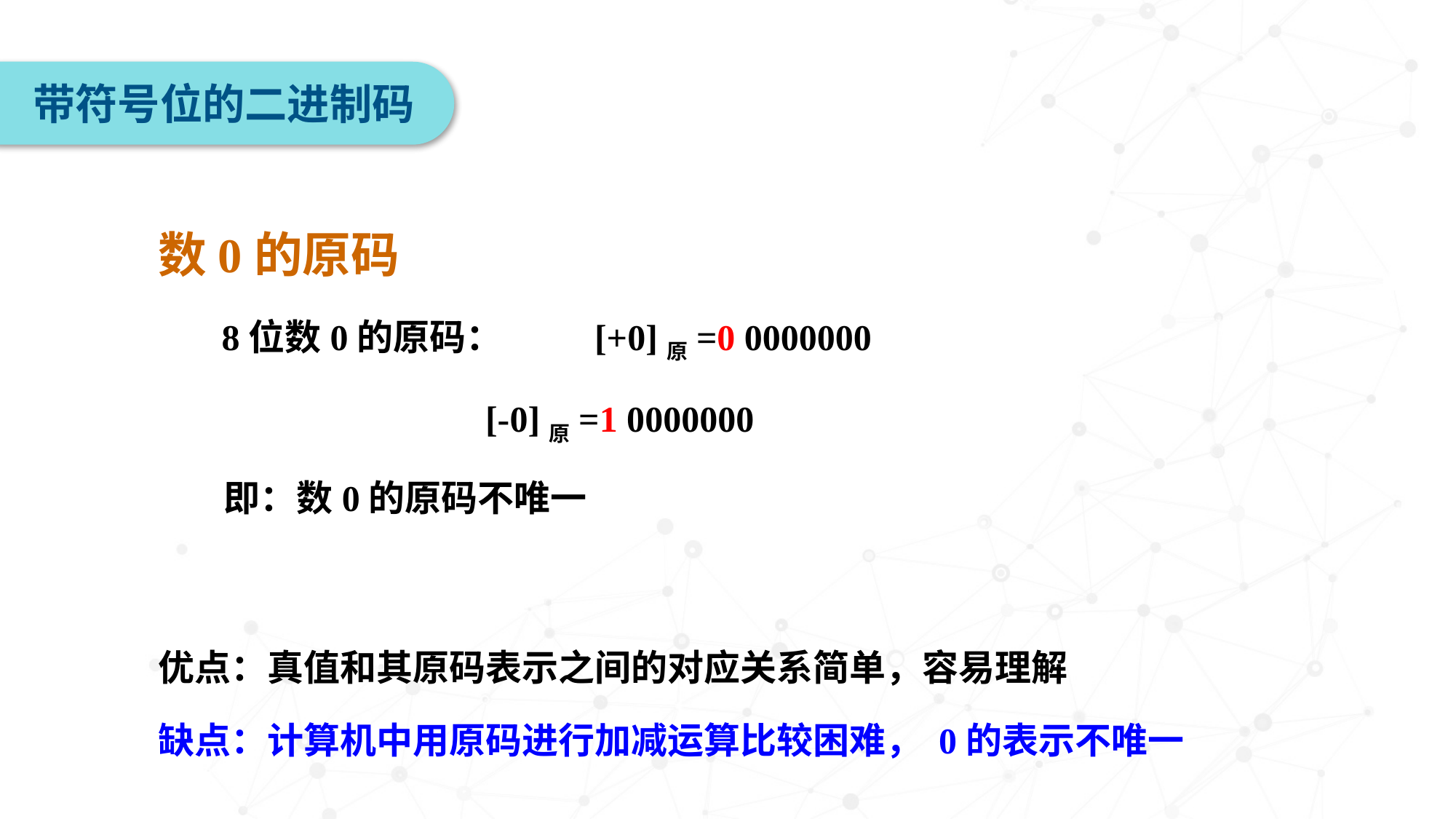

带符号位的二进制码
数0的原码
       8位数0的原码：	[+0]原=0 0000000
        		            [-0]原=1 0000000
       即：数0的原码不唯一

优点：真值和其原码表示之间的对应关系简单，容易理解
缺点：计算机中用原码进行加减运算比较困难， 0的表示不唯一

34